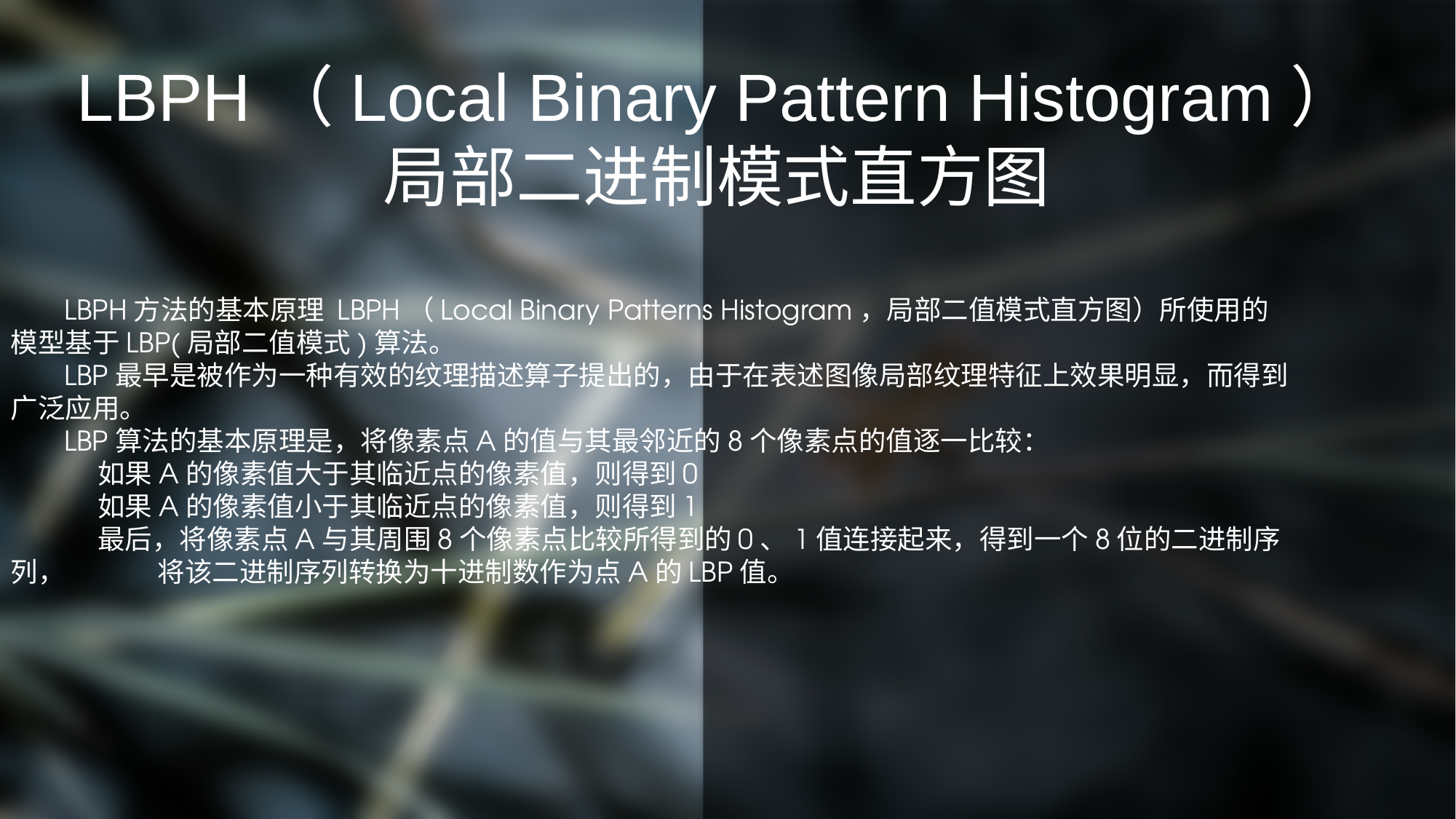

LBPH（Local Binary Pattern Histogram）
局部二进制模式直方图
       LBPH方法的基本原理 LBPH（Local Binary Patterns Histogram，局部二值模式直方图）所使用的模型基于LBP(局部二值模式)算法。
       LBP最早是被作为一种有效的纹理描述算子提出的，由于在表述图像局部纹理特征上效果明显，而得到广泛应用。
       LBP算法的基本原理是，将像素点A的值与其最邻近的8个像素点的值逐一比较：
             如果A的像素值大于其临近点的像素值，则得到0
             如果A的像素值小于其临近点的像素值，则得到1
             最后，将像素点A与其周围8个像素点比较所得到的0、1值连接起来，得到一个8位的二进制序列，               将该二进制序列转换为十进制数作为点A的LBP值。